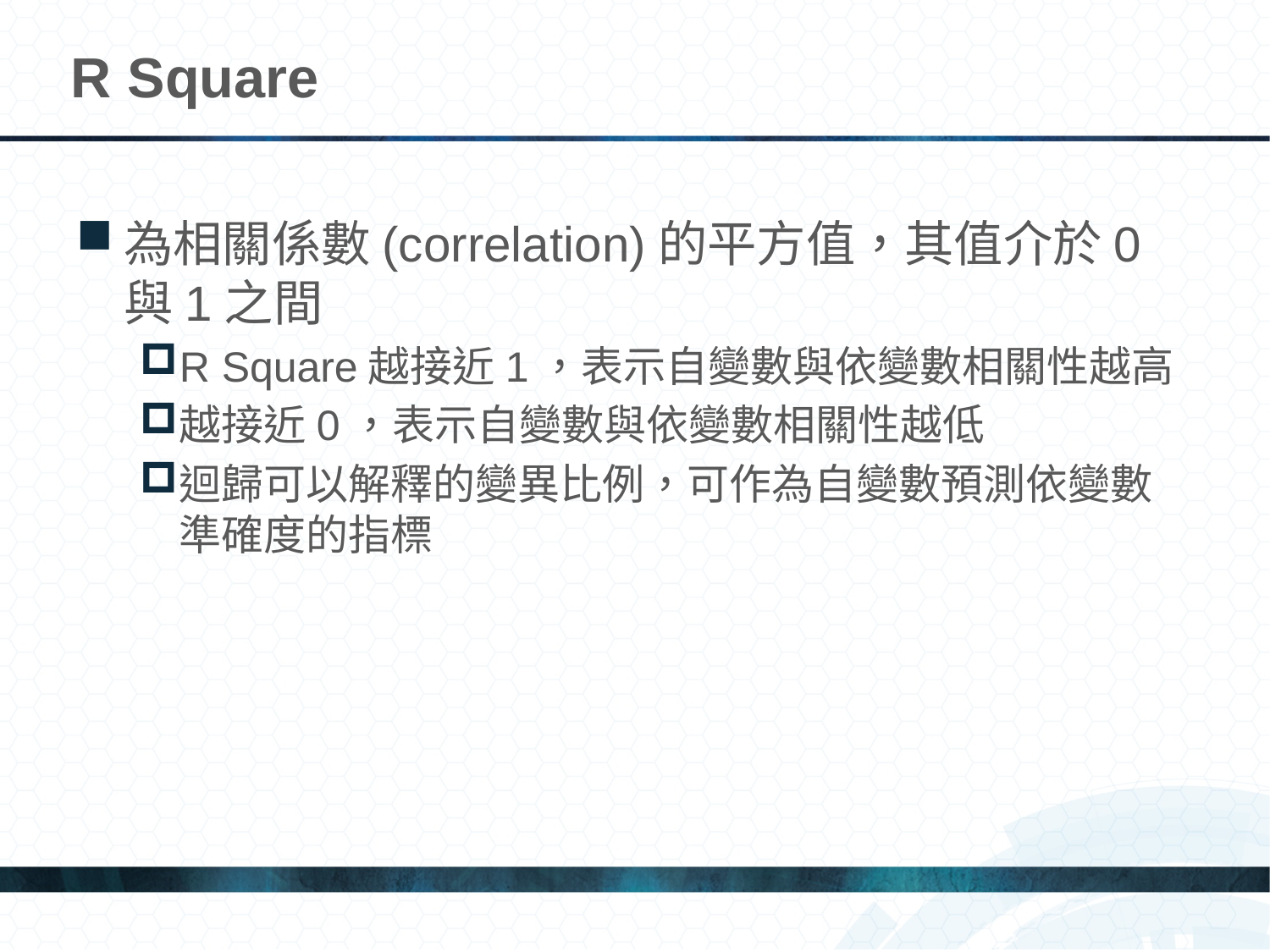

# R Square
為相關係數(correlation)的平方值，其值介於0與1之間
R Square越接近1，表示自變數與依變數相關性越高
越接近0，表示自變數與依變數相關性越低
迴歸可以解釋的變異比例，可作為自變數預測依變數準確度的指標